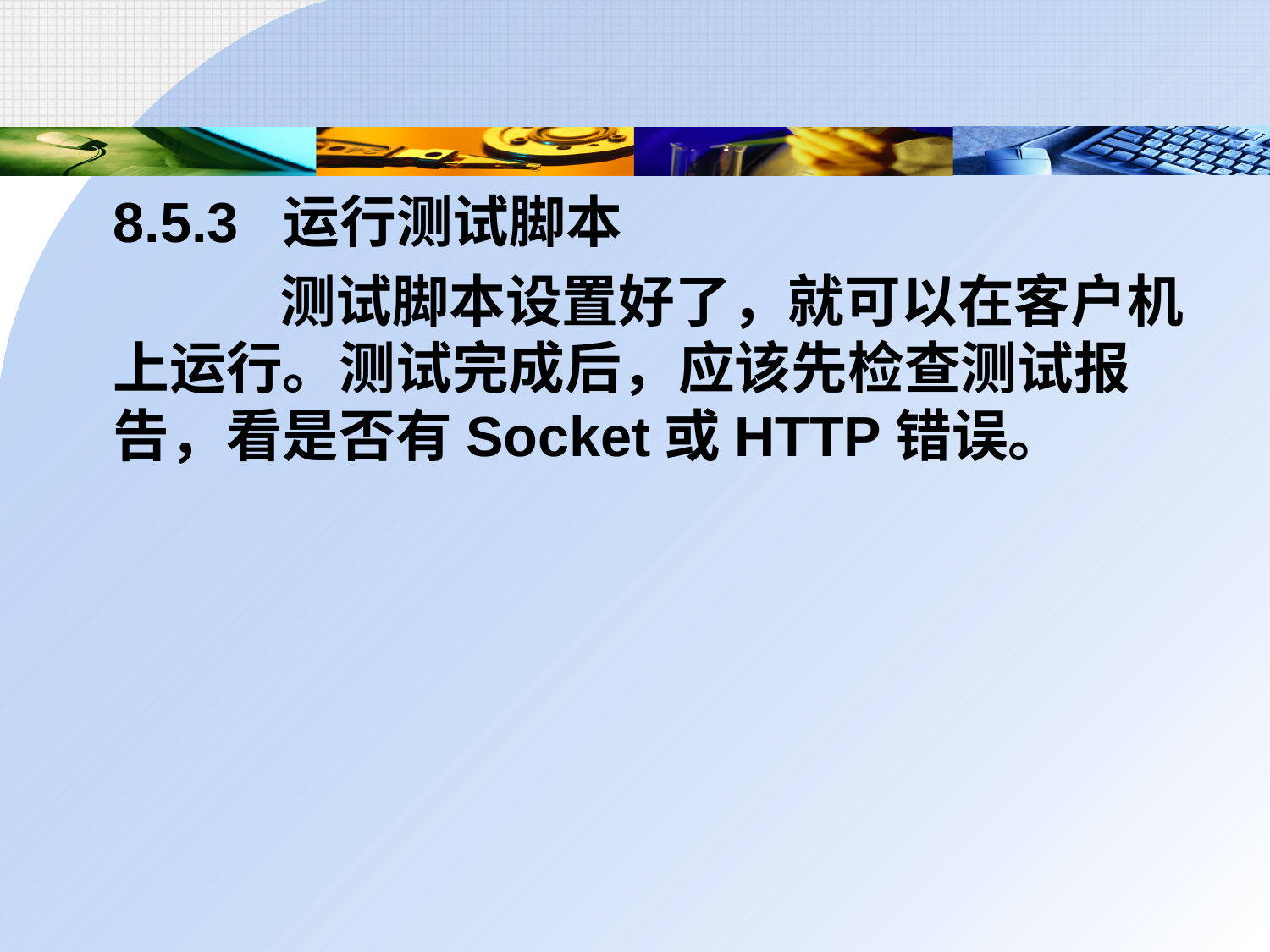

8.5.3  运行测试脚本
		  测试脚本设置好了，就可以在客户机上运行。测试完成后，应该先检查测试报告，看是否有Socket或HTTP错误。